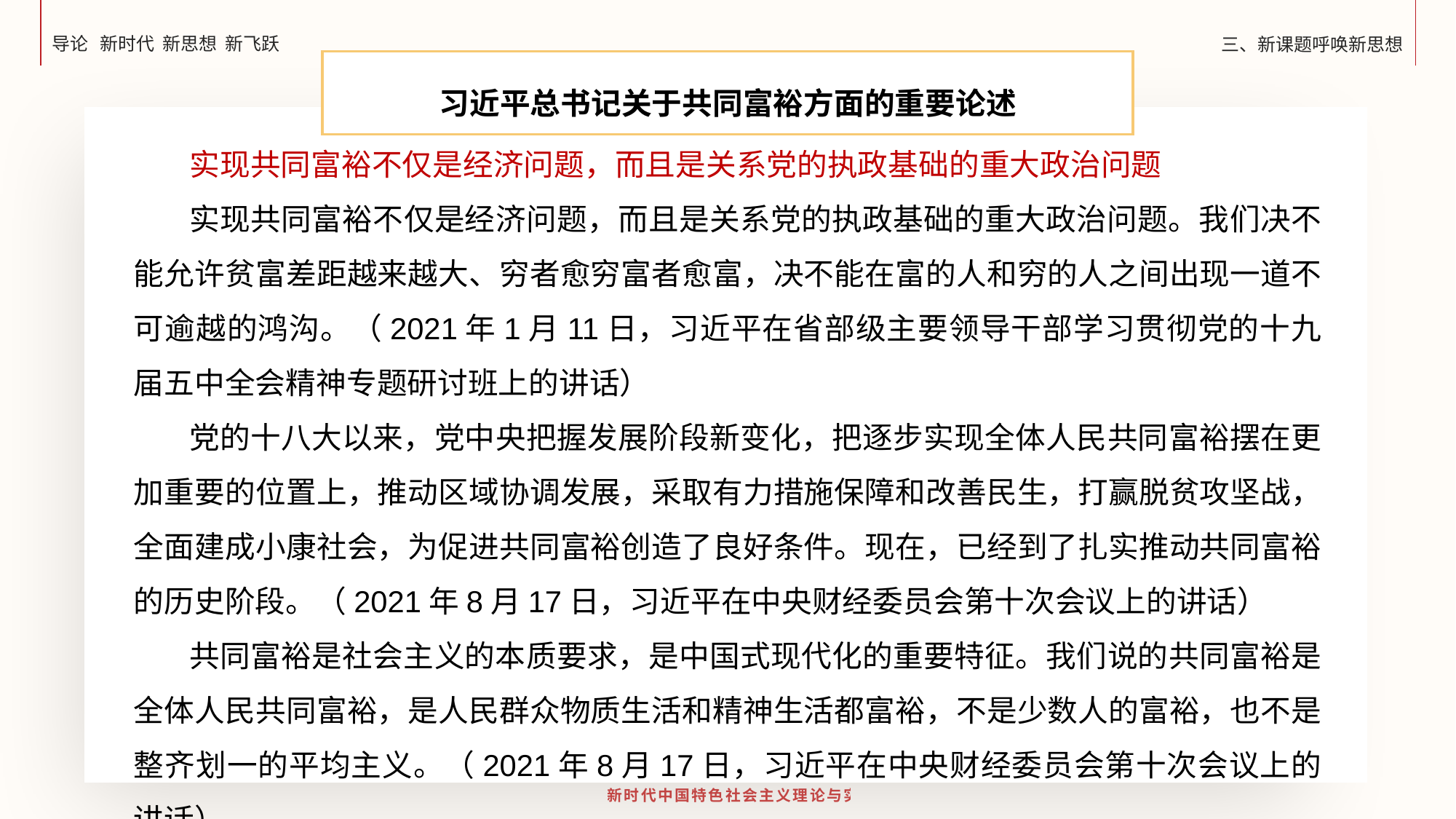

习近平总书记关于共同富裕方面的重要论述

实现共同富裕不仅是经济问题，而且是关系党的执政基础的重大政治问题
实现共同富裕不仅是经济问题，而且是关系党的执政基础的重大政治问题。我们决不能允许贫富差距越来越大、穷者愈穷富者愈富，决不能在富的人和穷的人之间出现一道不可逾越的鸿沟。（2021年1月11日，习近平在省部级主要领导干部学习贯彻党的十九届五中全会精神专题研讨班上的讲话）
党的十八大以来，党中央把握发展阶段新变化，把逐步实现全体人民共同富裕摆在更加重要的位置上，推动区域协调发展，采取有力措施保障和改善民生，打赢脱贫攻坚战，全面建成小康社会，为促进共同富裕创造了良好条件。现在，已经到了扎实推动共同富裕的历史阶段。（2021年8月17日，习近平在中央财经委员会第十次会议上的讲话）
共同富裕是社会主义的本质要求，是中国式现代化的重要特征。我们说的共同富裕是全体人民共同富裕，是人民群众物质生活和精神生活都富裕，不是少数人的富裕，也不是整齐划一的平均主义。（2021年8月17日，习近平在中央财经委员会第十次会议上的讲话）